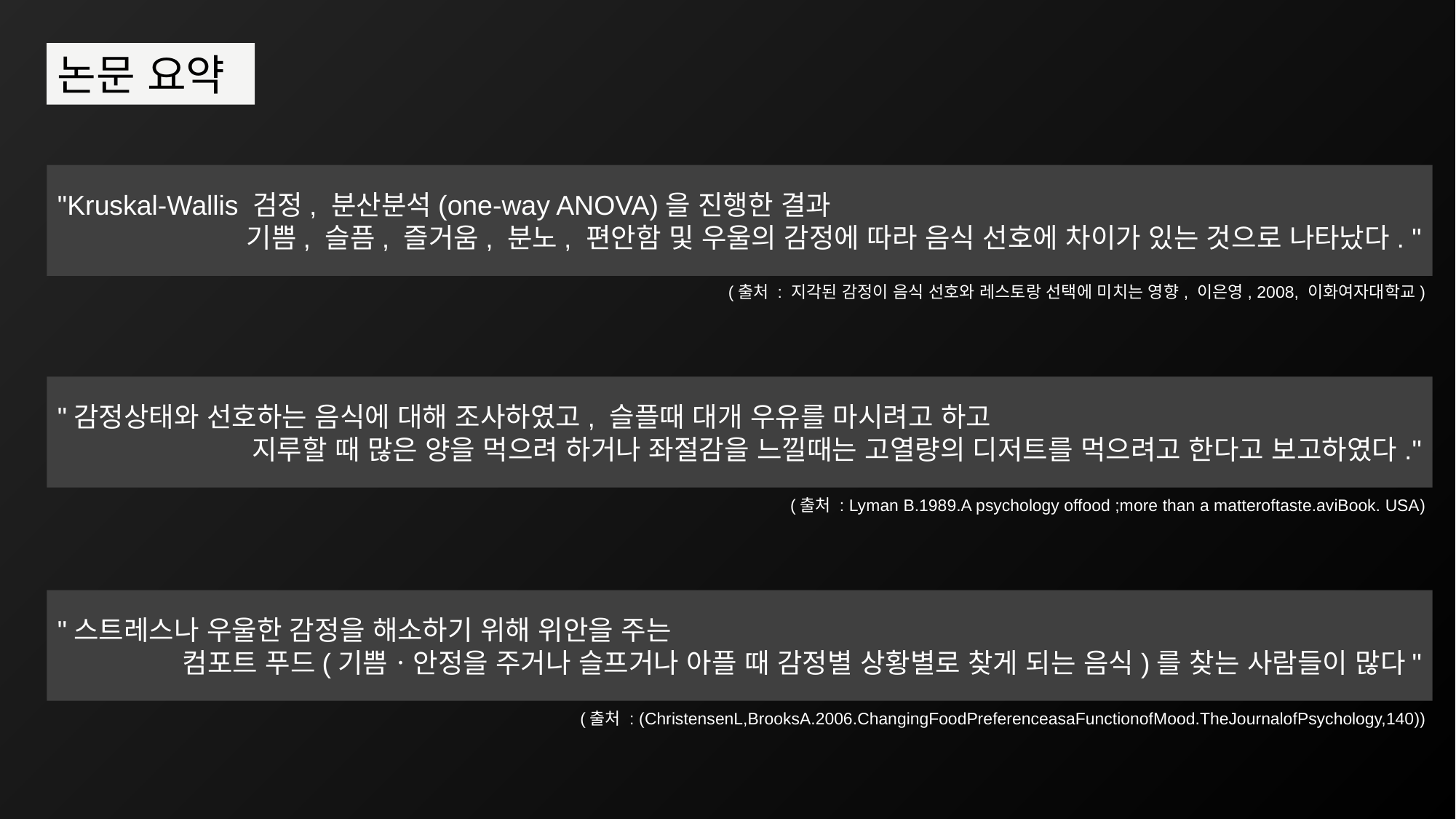

논문 요약
"Kruskal-Wallis 검정, 분산분석(one-way ANOVA)을 진행한 결과
기쁨, 슬픔, 즐거움, 분노, 편안함 및 우울의 감정에 따라 음식 선호에 차이가 있는 것으로 나타났다. "
(출처 : 지각된 감정이 음식 선호와 레스토랑 선택에 미치는 영향, 이은영, 2008, 이화여자대학교)
"감정상태와 선호하는 음식에 대해 조사하였고, 슬플때 대개 우유를 마시려고 하고
지루할 때 많은 양을 먹으려 하거나 좌절감을 느낄때는 고열량의 디저트를 먹으려고 한다고 보고하였다."
(출처 : Lyman B.1989.A psychology offood ;more than a matteroftaste.aviBook. USA)
"스트레스나 우울한 감정을 해소하기 위해 위안을 주는
컴포트 푸드(기쁨ㆍ안정을 주거나 슬프거나 아플 때 감정별 상황별로 찾게 되는 음식)를 찾는 사람들이 많다"
(출처 : (ChristensenL,BrooksA.2006.ChangingFoodPreferenceasaFunctionofMood.TheJournalofPsychology,140))